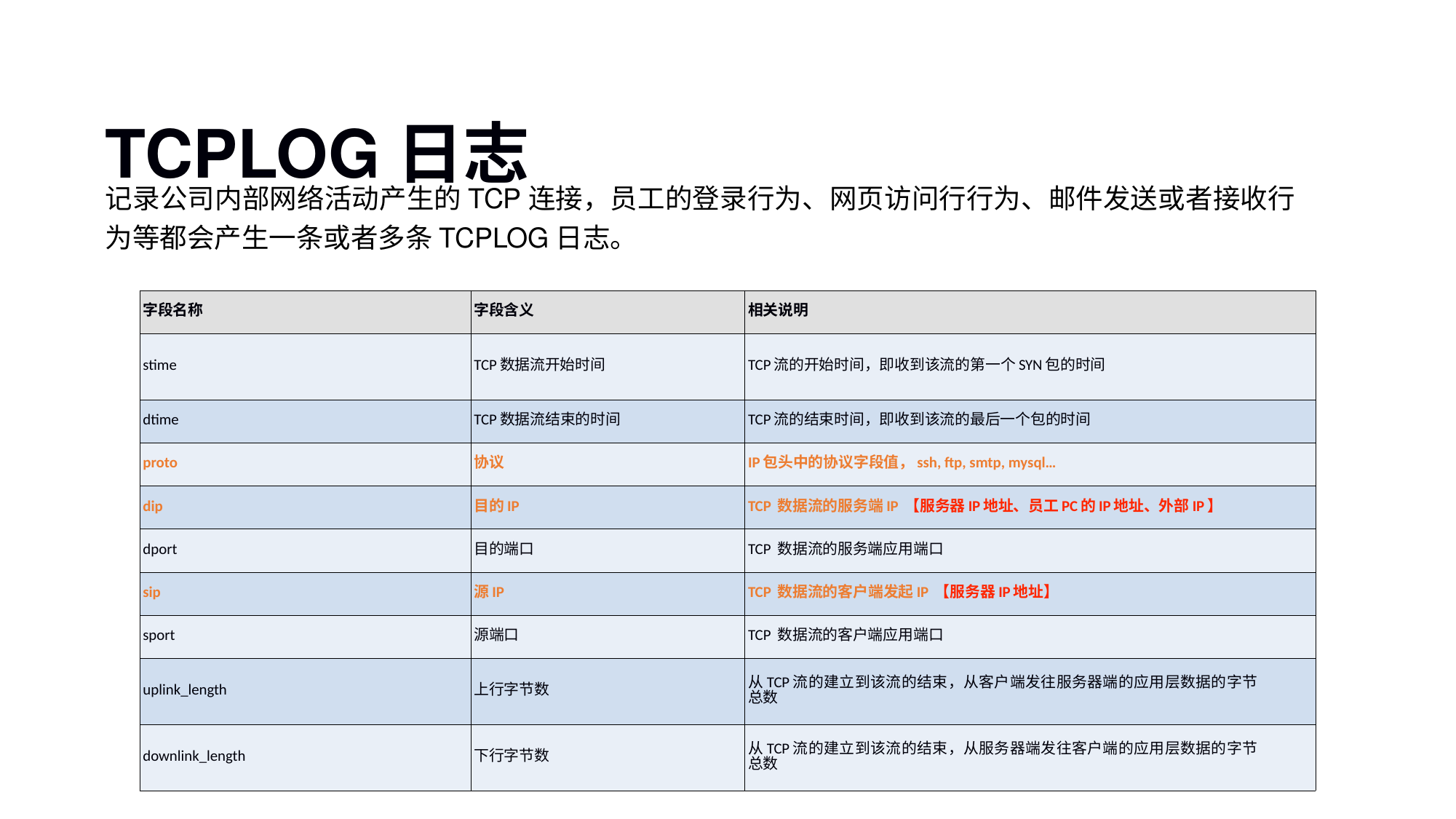

# TCPLOG日志
记录公司内部网络活动产生的TCP连接，员工的登录行为、网页访问行行为、邮件发送或者接收行为等都会产生一条或者多条TCPLOG日志。
| 字段名称 | 字段含义 | 相关说明 |
| --- | --- | --- |
| stime | TCP数据流开始时间 | TCP流的开始时间，即收到该流的第一个SYN包的时间 |
| dtime | TCP数据流结束的时间 | TCP流的结束时间，即收到该流的最后一个包的时间 |
| proto | 协议 | IP包头中的协议字段值，ssh, ftp, smtp, mysql… |
| dip | 目的IP | TCP 数据流的服务端IP 【服务器IP地址、员工PC的IP地址、外部IP】 |
| dport | 目的端口 | TCP 数据流的服务端应用端口 |
| sip | 源IP | TCP 数据流的客户端发起IP 【服务器IP地址】 |
| sport | 源端口 | TCP 数据流的客户端应用端口 |
| uplink\_length | 上行字节数 | 从TCP流的建立到该流的结束，从客户端发往服务器端的应用层数据的字节总数 |
| downlink\_length | 下行字节数 | 从TCP流的建立到该流的结束，从服务器端发往客户端的应用层数据的字节总数 |